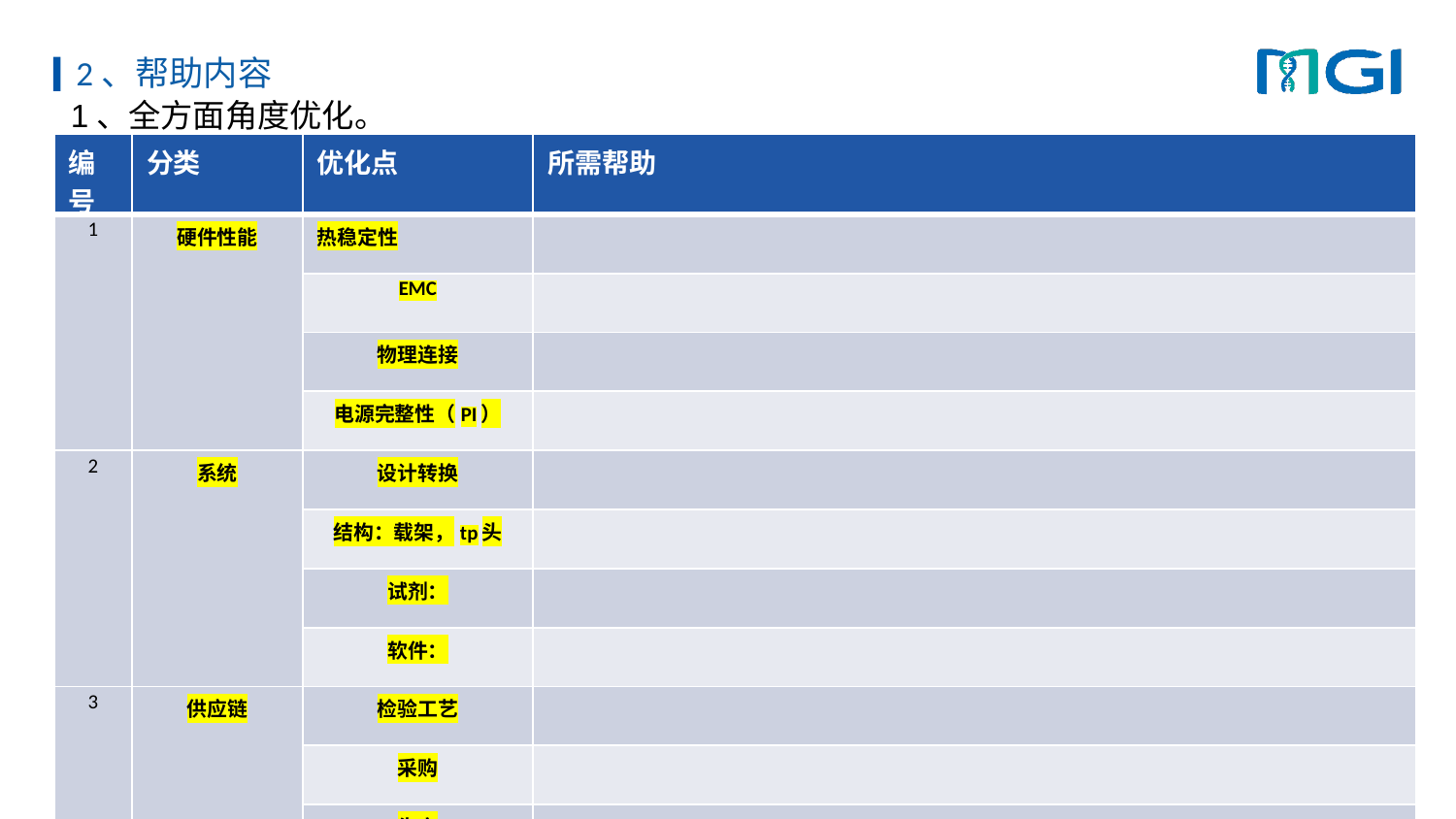

# 2、帮助内容
1、全方面角度优化。
| 编号 | 分类 | 优化点 | 所需帮助 |
| --- | --- | --- | --- |
| 1 | 硬件性能 | 热稳定性 |  |
|  |  | EMC |  |
|  |  | 物理连接 |  |
|  |  | 电源完整性（PI） |  |
| 2 | 系统 | 设计转换 |  |
|  |  | 结构：载架，tp头 |  |
|  |  | 试剂： |  |
|  |  | 软件： |  |
| 3 | 供应链 | 检验工艺 |  |
|  |  | 采购 |  |
|  |  | 生产 |  |
|  |  | 用服维护 |  |